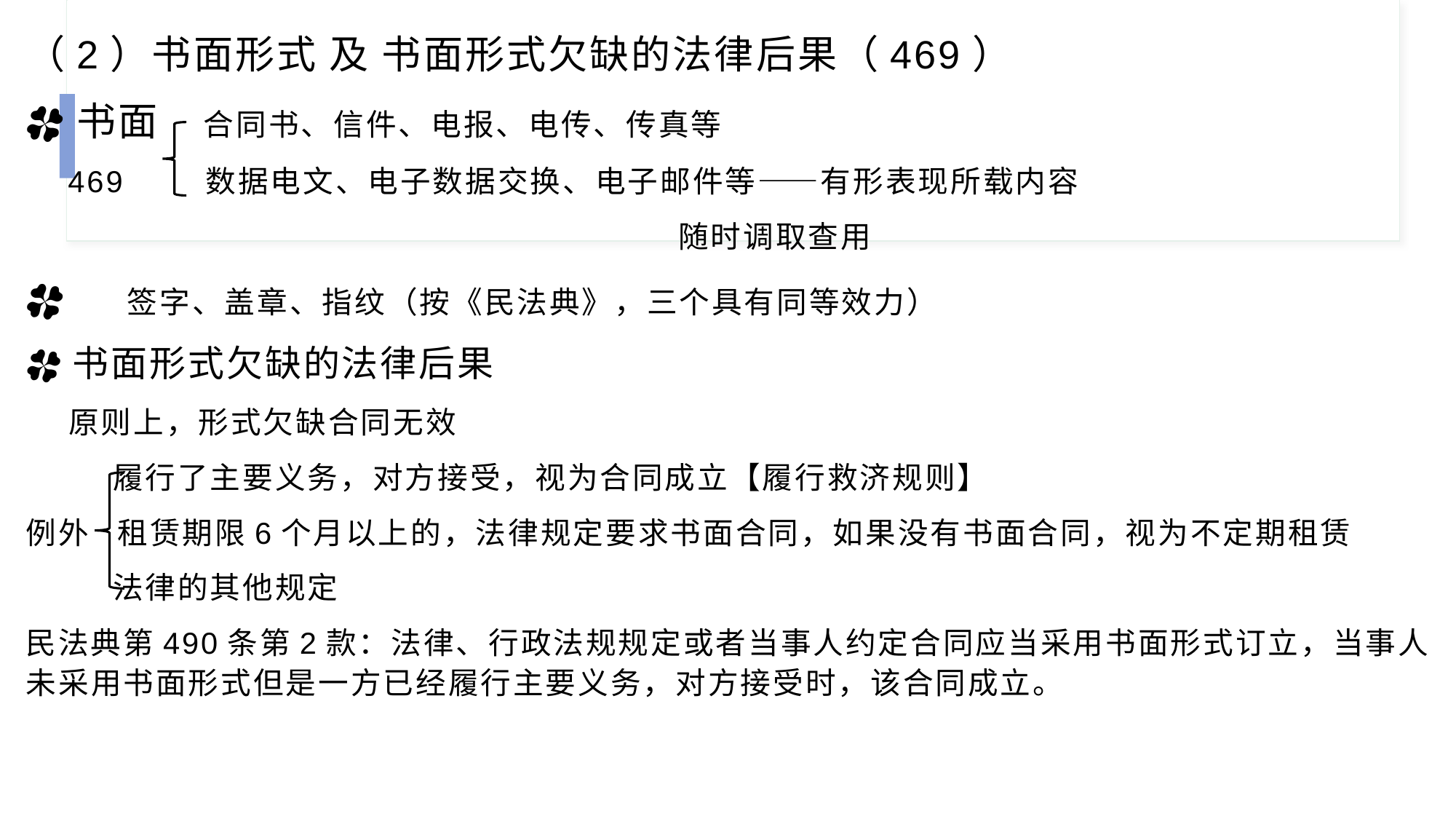

（2）书面形式 及 书面形式欠缺的法律后果（469）
🍀书面    合同书、信件、电报、电传、传真等
    469       数据电文、电子数据交换、电子邮件等——有形表现所载内容
                                                                         随时调取查用
🍀      签字、盖章、指纹（按《民法典》，三个具有同等效力）
🍀书面形式欠缺的法律后果
    原则上，形式欠缺合同无效
         履行了主要义务，对方接受，视为合同成立【履行救济规则】
例外   租赁期限6个月以上的，法律规定要求书面合同，如果没有书面合同，视为不定期租赁
         法律的其他规定
民法典第490条第2款：法律、行政法规规定或者当事人约定合同应当采用书面形式订立，当事人未采用书面形式但是一方已经履行主要义务，对方接受时，该合同成立。